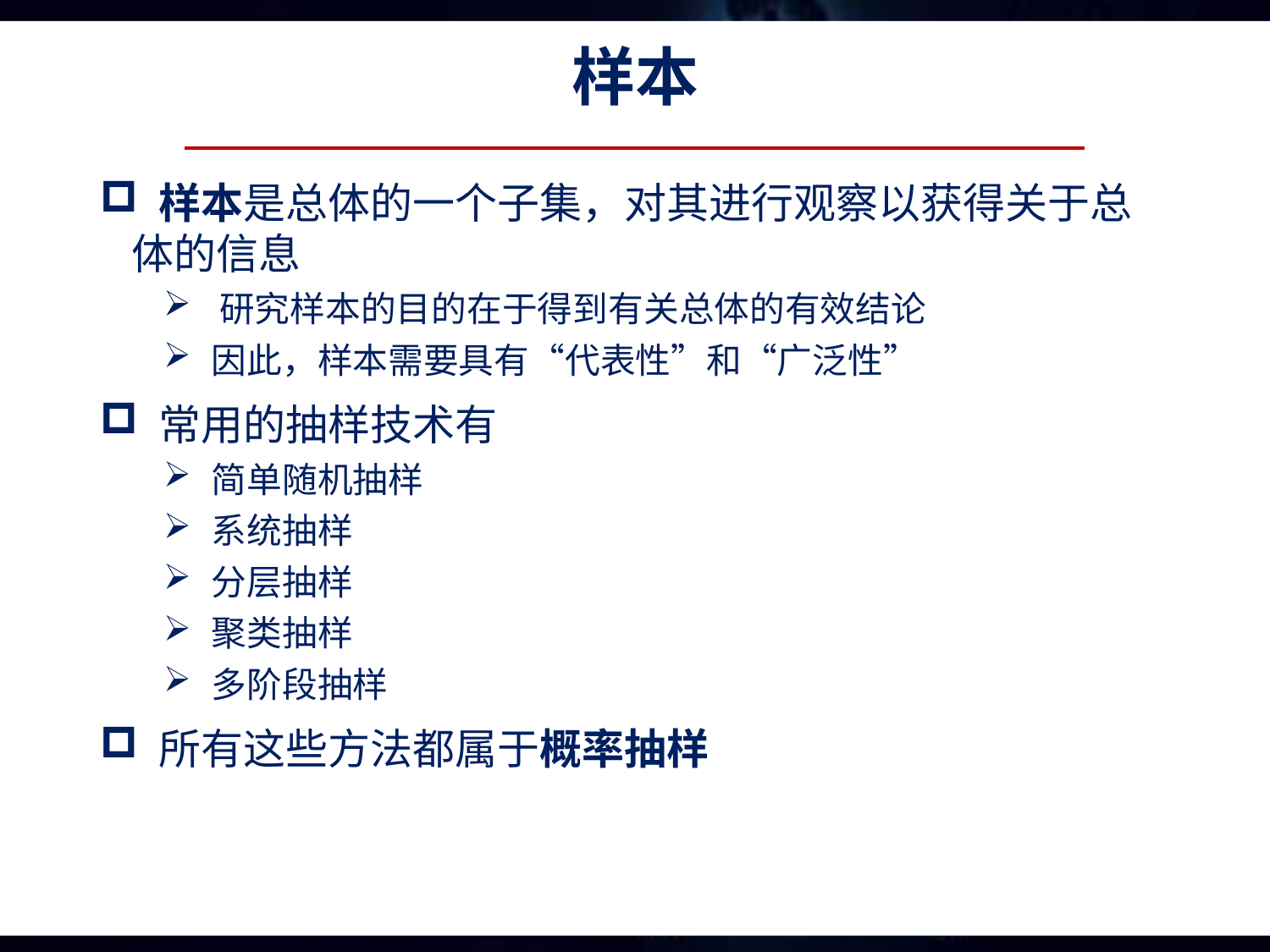

# 样本
 样本是总体的一个子集，对其进行观察以获得关于总体的信息
  研究样本的目的在于得到有关总体的有效结论
 因此，样本需要具有“代表性”和“广泛性”
 常用的抽样技术有
 简单随机抽样
 系统抽样
 分层抽样
 聚类抽样
 多阶段抽样
 所有这些方法都属于概率抽样